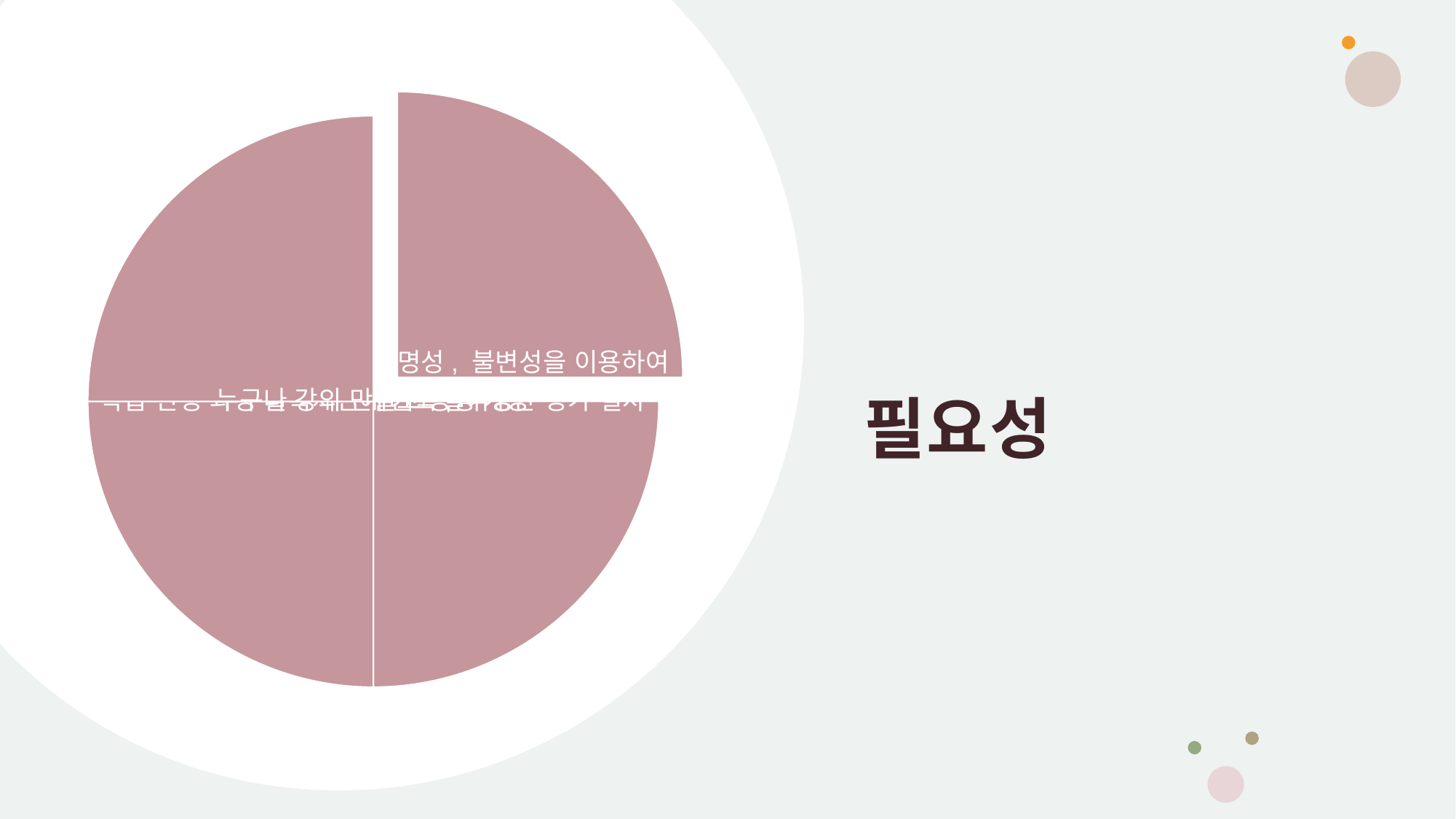

블록체인의 탈중앙성, 투명성, 불변성을 이용하여 문제 해결 가능
학습 데이터 위변조 불가능
학습 진행 과정 블록체인에 기록, 투명한 평가 절차
누구나 강의 만들고 증명 가능
# 필요성